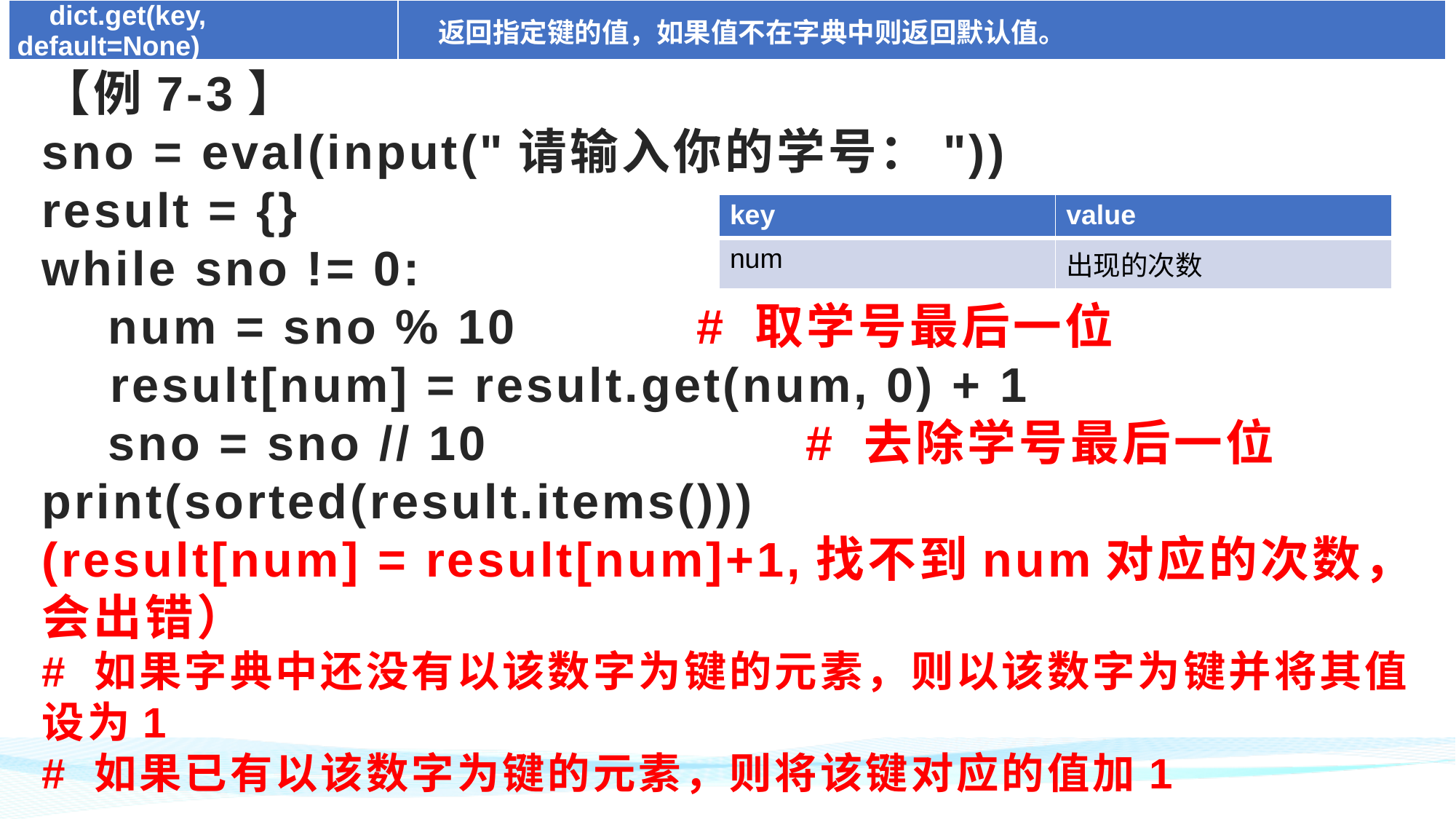

| dict.get(key, default=None) | 返回指定键的值，如果值不在字典中则返回默认值。 |
| --- | --- |
# 【例7-3】 sno = eval(input("请输入你的学号：")) result = {} while sno != 0: num = sno % 10     	# 取学号最后一位 result[num] = result.get(num, 0) + 1 sno = sno // 10			# 去除学号最后一位 print(sorted(result.items())) (result[num] = result[num]+1,找不到num对应的次数，会出错） # 如果字典中还没有以该数字为键的元素，则以该数字为键并将其值设为1 # 如果已有以该数字为键的元素，则将该键对应的值加1
| key | value |
| --- | --- |
| num | 出现的次数 |
113